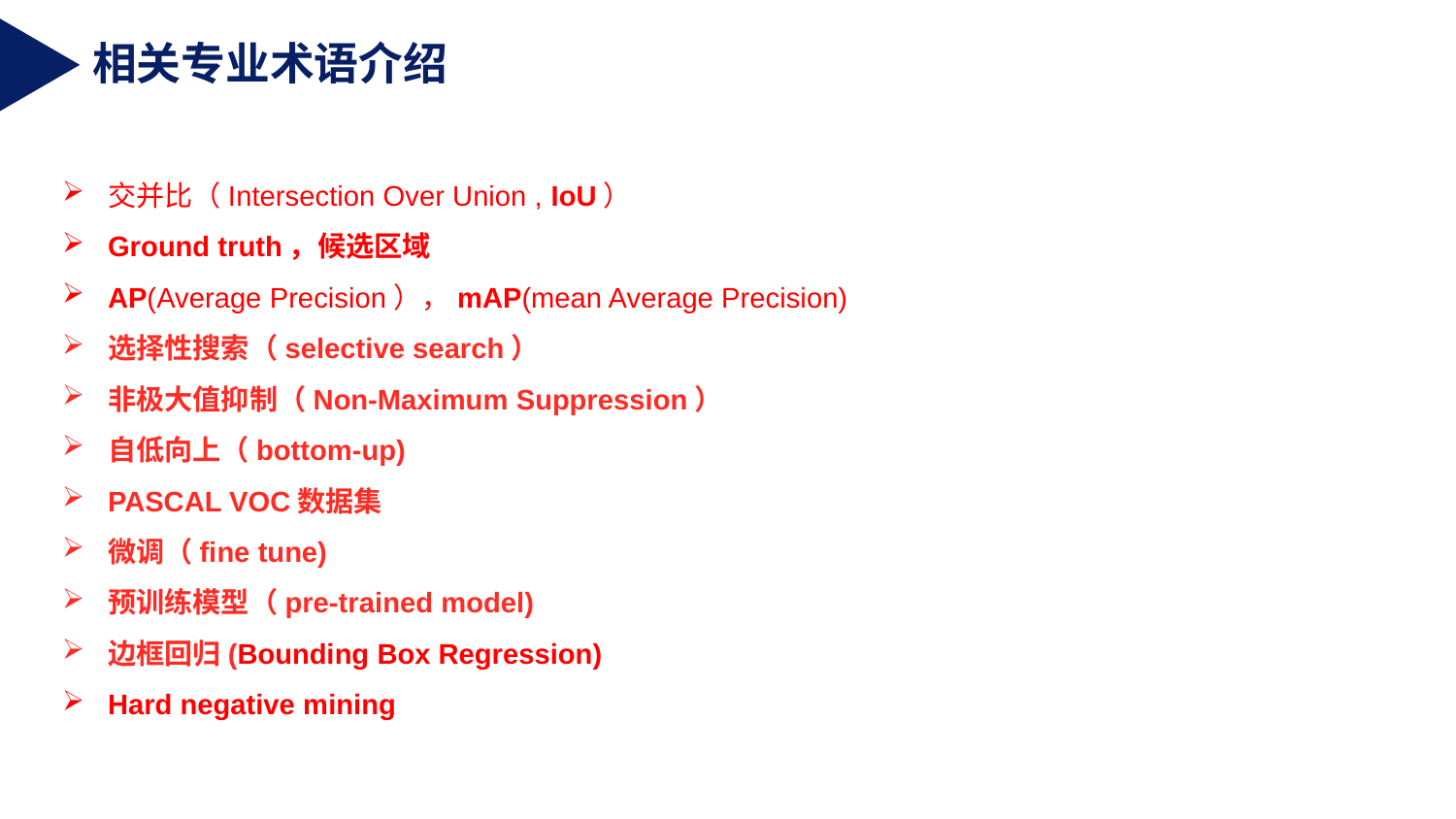

相关专业术语介绍
交并比（Intersection Over Union , IoU）
Ground truth，候选区域
AP(Average Precision），mAP(mean Average Precision)
选择性搜索（selective search）
非极大值抑制（Non-Maximum Suppression）
自低向上（bottom-up)
PASCAL VOC数据集
微调（fine tune)
预训练模型（pre-trained model)
边框回归(Bounding Box Regression)
Hard negative mining